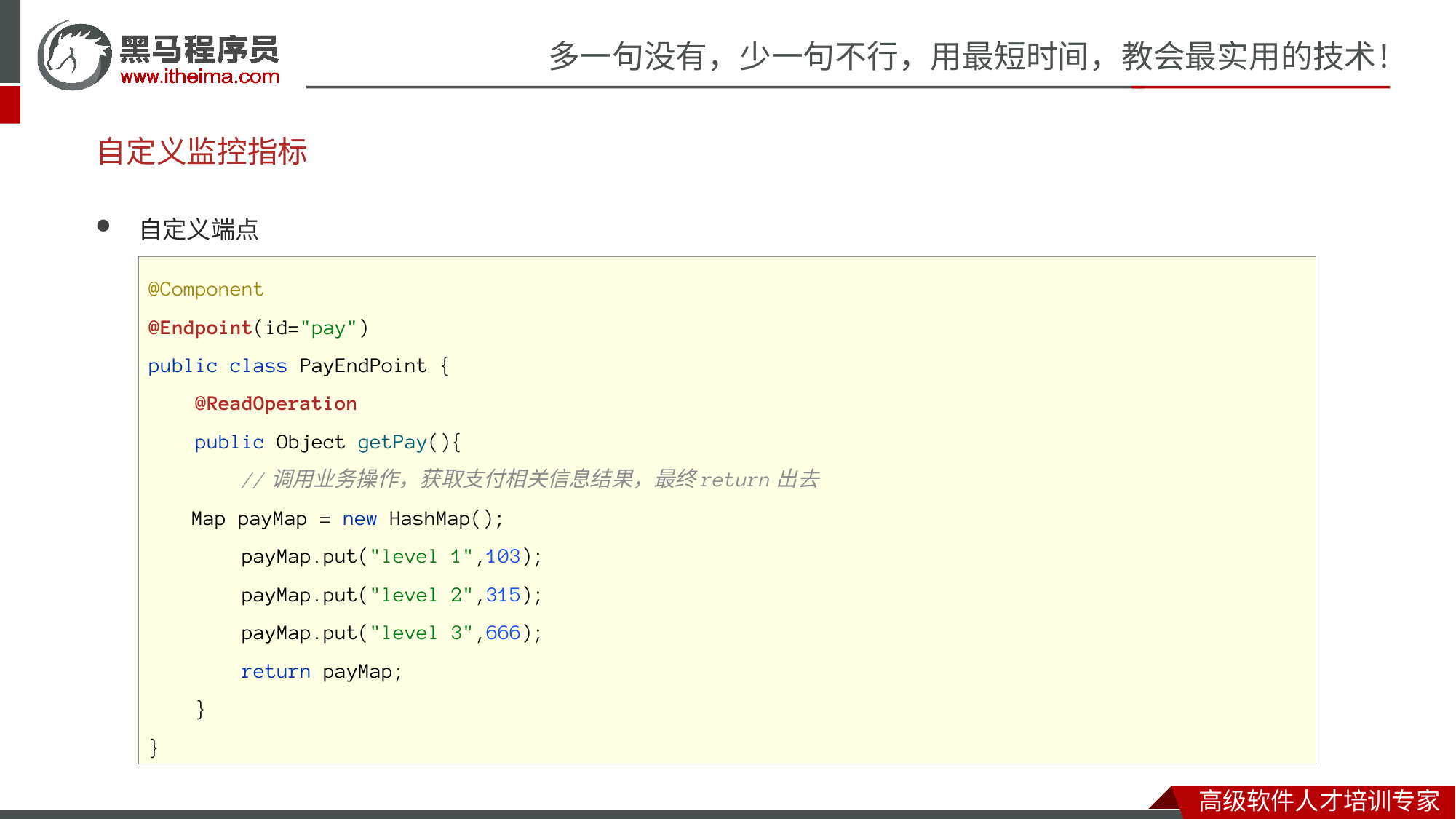

# 自定义监控指标
自定义端点

@Component
@Endpoint(id="pay")
public class PayEndPoint {
    @ReadOperation
    public Object getPay(){
        //调用业务操作，获取支付相关信息结果，最终return出去
        Map payMap = new HashMap();
        payMap.put("level 1",103);
        payMap.put("level 2",315);
        payMap.put("level 3",666);
        return payMap;
    }
}